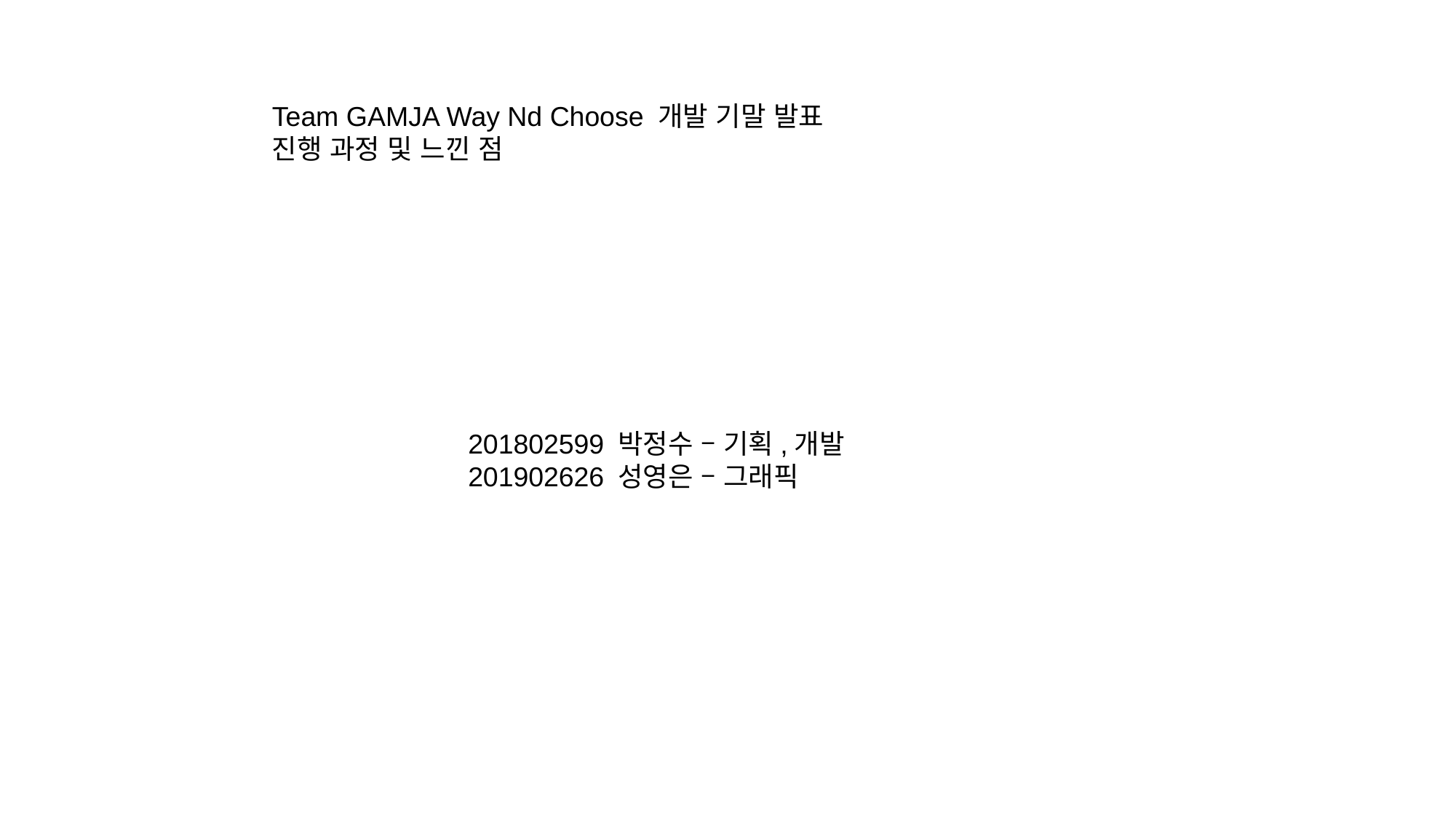

Team GAMJA Way Nd Choose 개발 기말 발표
진행 과정 및 느낀 점
201802599 박정수 – 기획,개발
201902626 성영은 – 그래픽